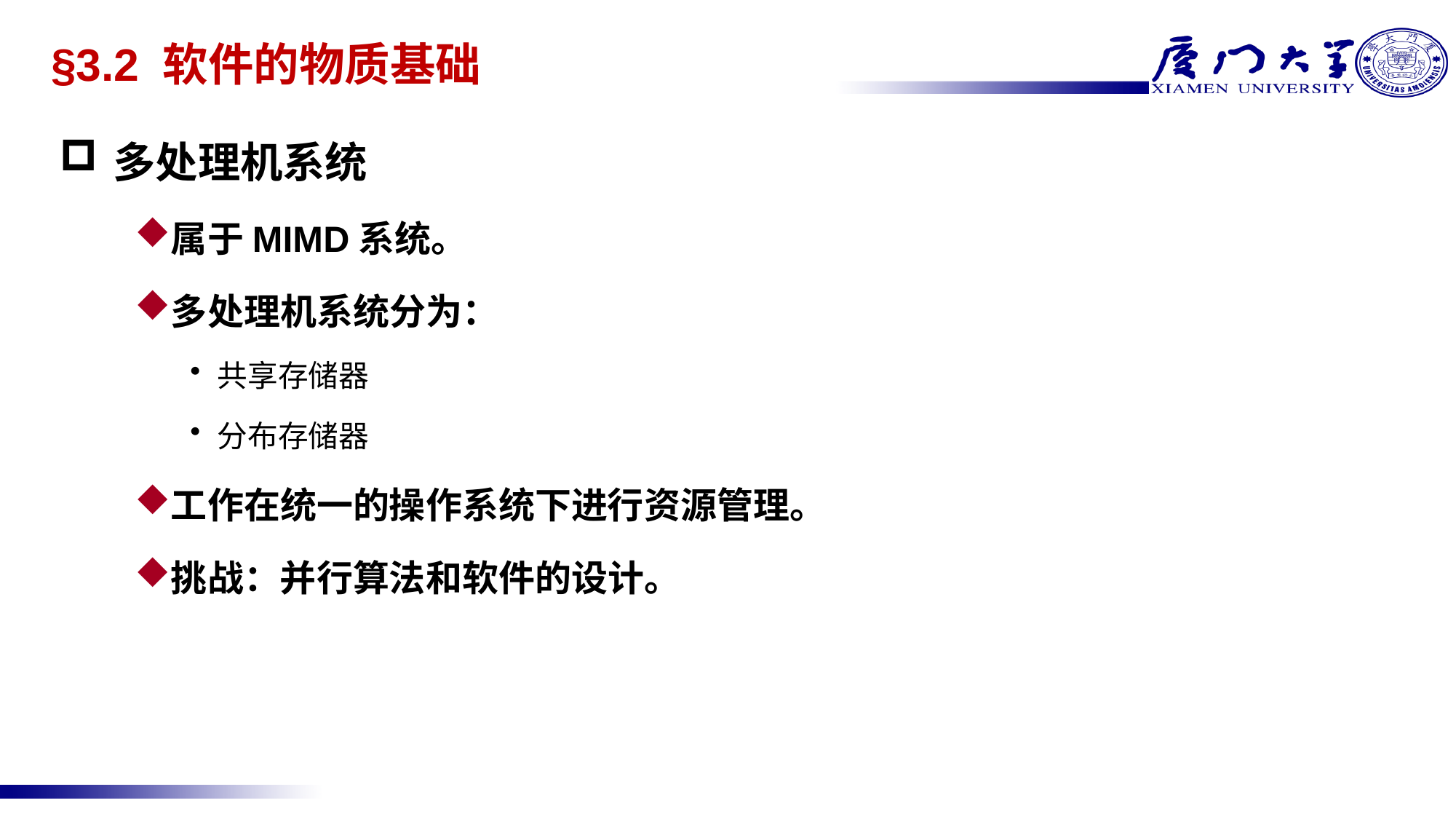

# §3.2 软件的物质基础
多处理机系统
属于MIMD系统。
多处理机系统分为：
共享存储器
分布存储器
工作在统一的操作系统下进行资源管理。
挑战：并行算法和软件的设计。